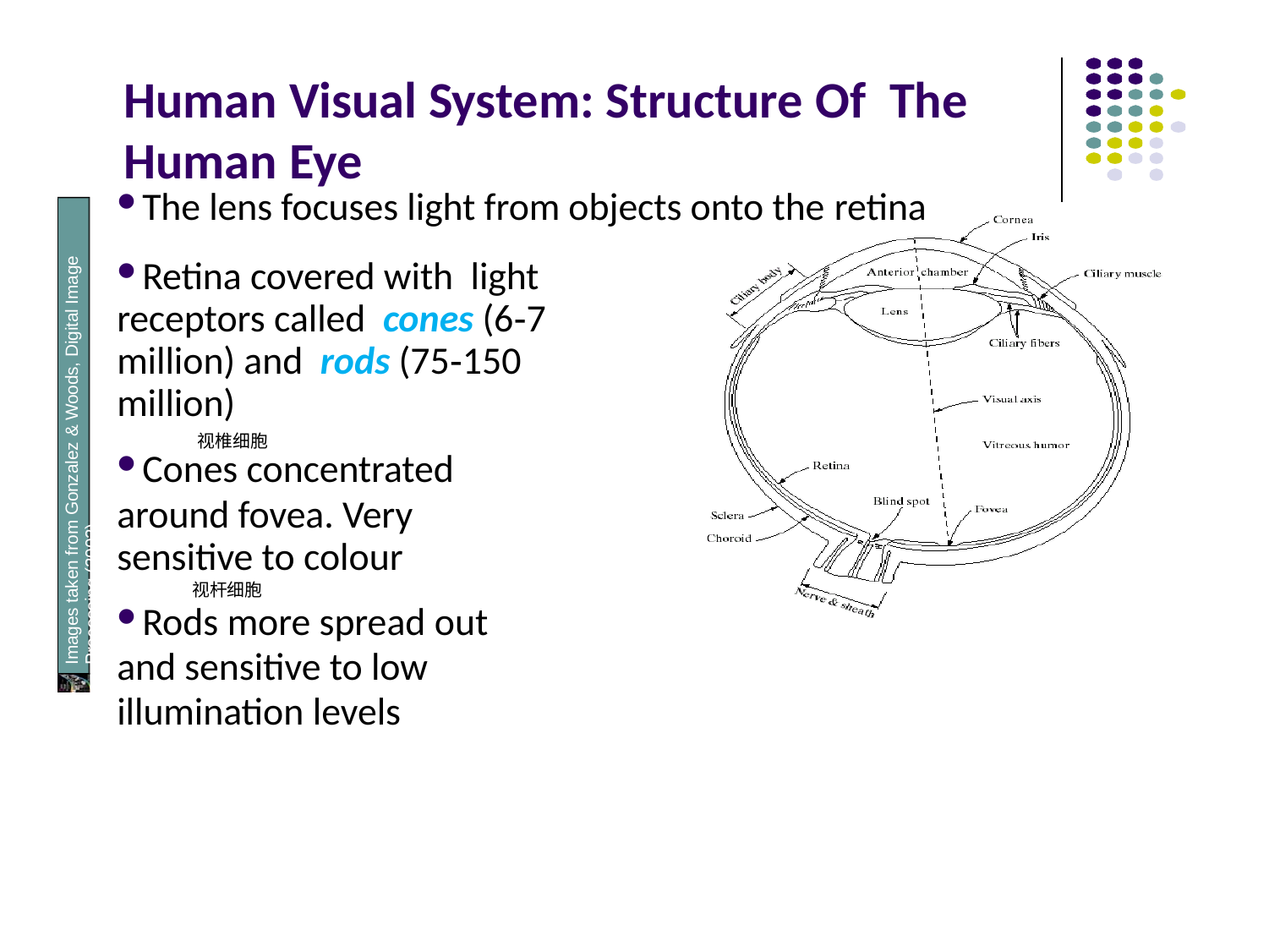

# Human Visual System: Structure Of  The Human Eye
The lens focuses light from objects onto the retina
Retina covered with  light receptors called  cones (6‐7 million) and  rods (75‐150 million)
视椎细胞
Cones concentrated
around fovea. Very  sensitive to colour
视杆细胞
Rods more spread out
and sensitive to low illumination levels

Images taken from Gonzalez & Woods, Digital Image Processing (2002)